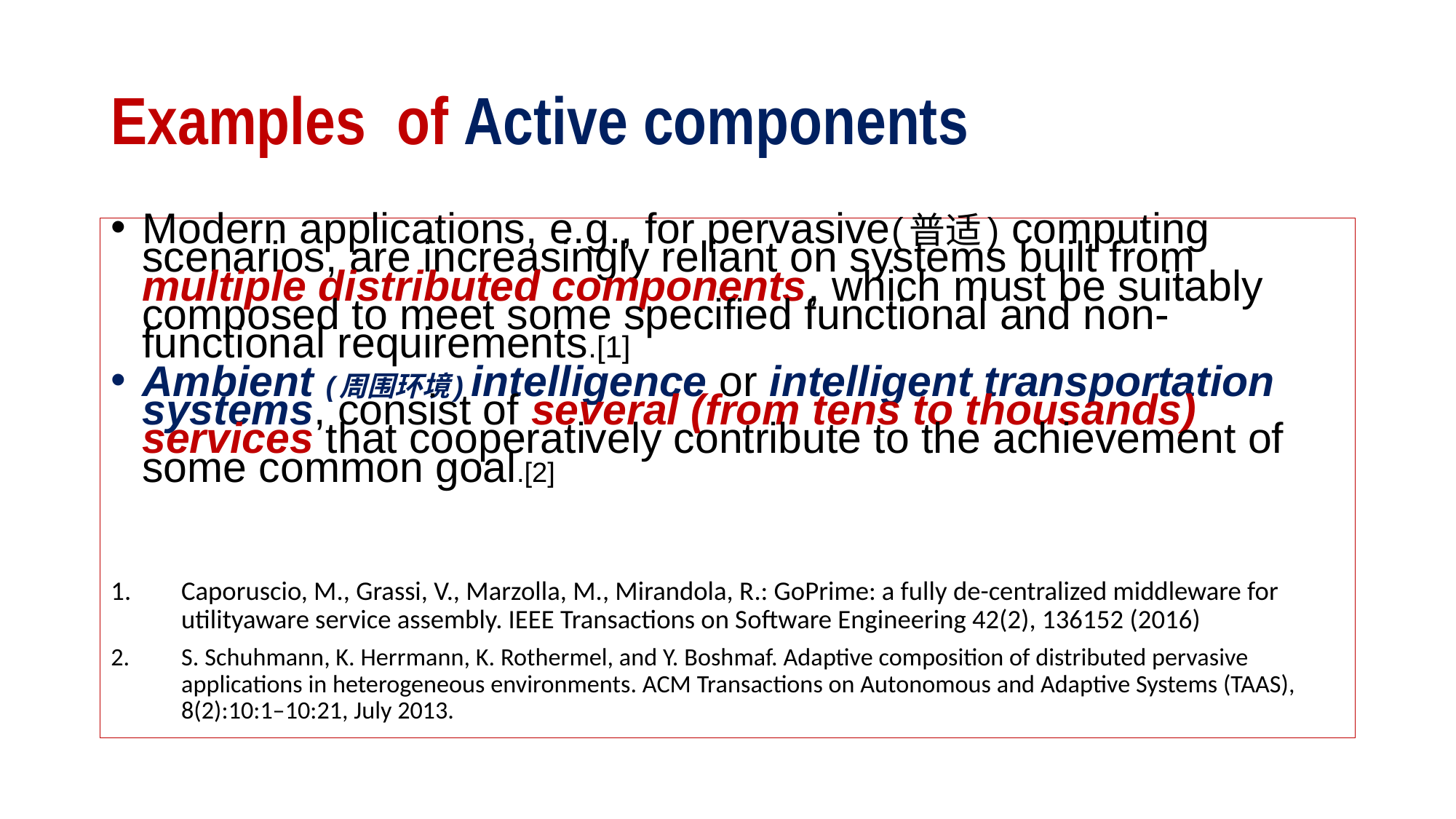

# Examples  of Active components
Modern applications, e.g., for pervasive(普适) computing scenarios, are increasingly reliant on systems built from multiple distributed components, which must be suitably composed to meet some specified functional and non-functional requirements.[1]
Ambient (周围环境) intelligence or intelligent transportation systems, consist of several (from tens to thousands) services that cooperatively contribute to the achievement of some common goal.[2]

Caporuscio, M., Grassi, V., Marzolla, M., Mirandola, R.: GoPrime: a fully de-centralized middleware for utilityaware service assembly. IEEE Transactions on Software Engineering 42(2), 136152 (2016)
S. Schuhmann, K. Herrmann, K. Rothermel, and Y. Boshmaf. Adaptive composition of distributed pervasive applications in heterogeneous environments. ACM Transactions on Autonomous and Adaptive Systems (TAAS), 8(2):10:1–10:21, July 2013.